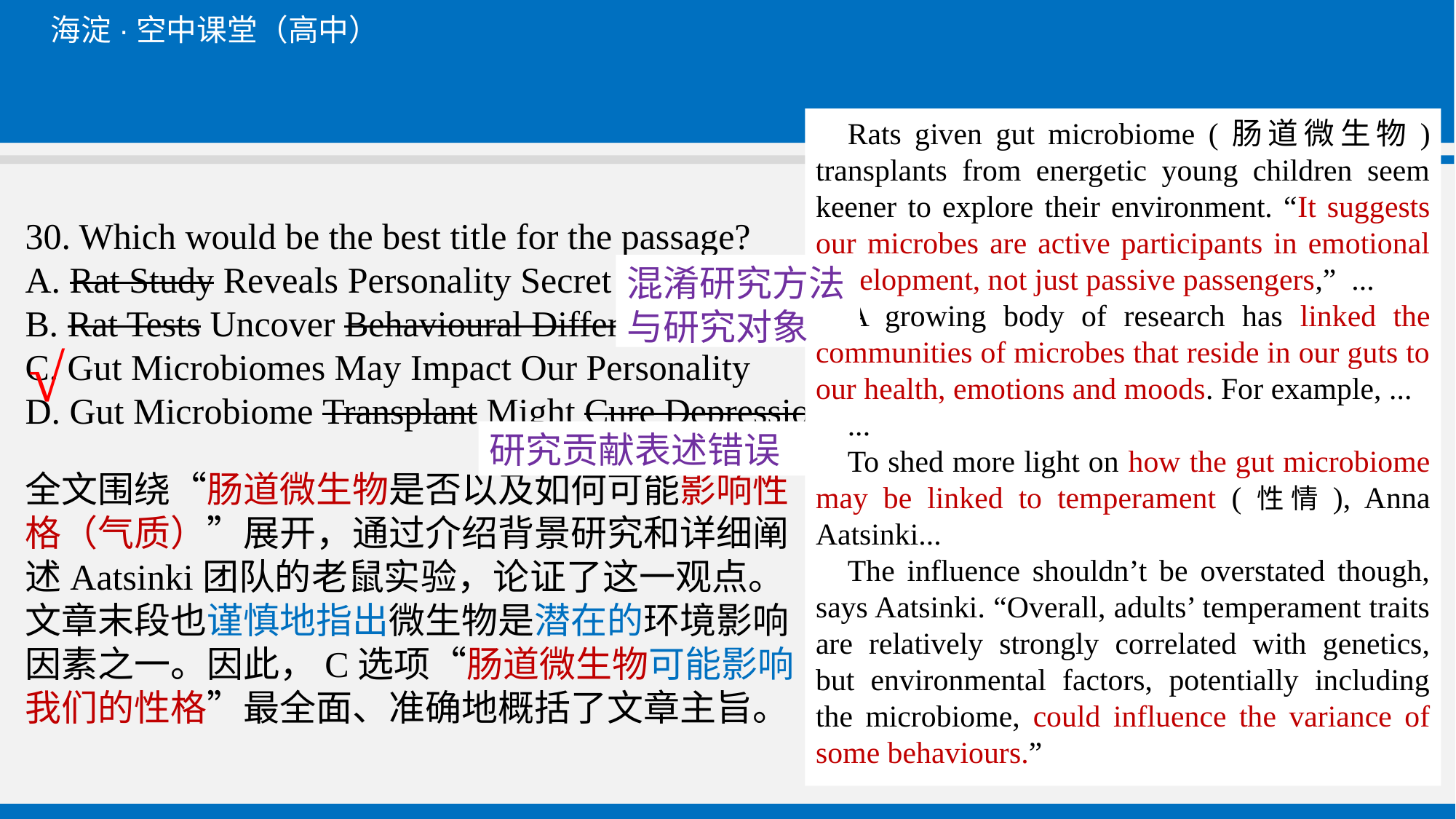

Rats given gut microbiome (肠道微生物) transplants from energetic young children seem keener to explore their environment. “It suggests our microbes are active participants in emotional development, not just passive passengers,”  ...
A growing body of research has linked the communities of microbes that reside in our guts to our health, emotions and moods. For example, ...
...
To shed more light on how the gut microbiome may be linked to temperament (性情), Anna Aatsinki...
The influence shouldn’t be overstated though, says Aatsinki. “Overall, adults’ temperament traits are relatively strongly correlated with genetics, but environmental factors, potentially including the microbiome, could influence the variance of some behaviours.”
# 30. Which would be the best title for the passage?   A. Rat Study Reveals Personality Secret B. Rat Tests Uncover Behavioural Difference C. Gut Microbiomes May Impact Our Personality D. Gut Microbiome Transplant Might Cure Depression
混淆研究方法与研究对象
√
研究贡献表述错误
全文围绕“肠道微生物是否以及如何可能影响性格（气质）”展开，通过介绍背景研究和详细阐述Aatsinki团队的老鼠实验，论证了这一观点。文章末段也谨慎地指出微生物是潜在的环境影响因素之一。因此，C选项“肠道微生物可能影响我们的性格”最全面、准确地概括了文章主旨。